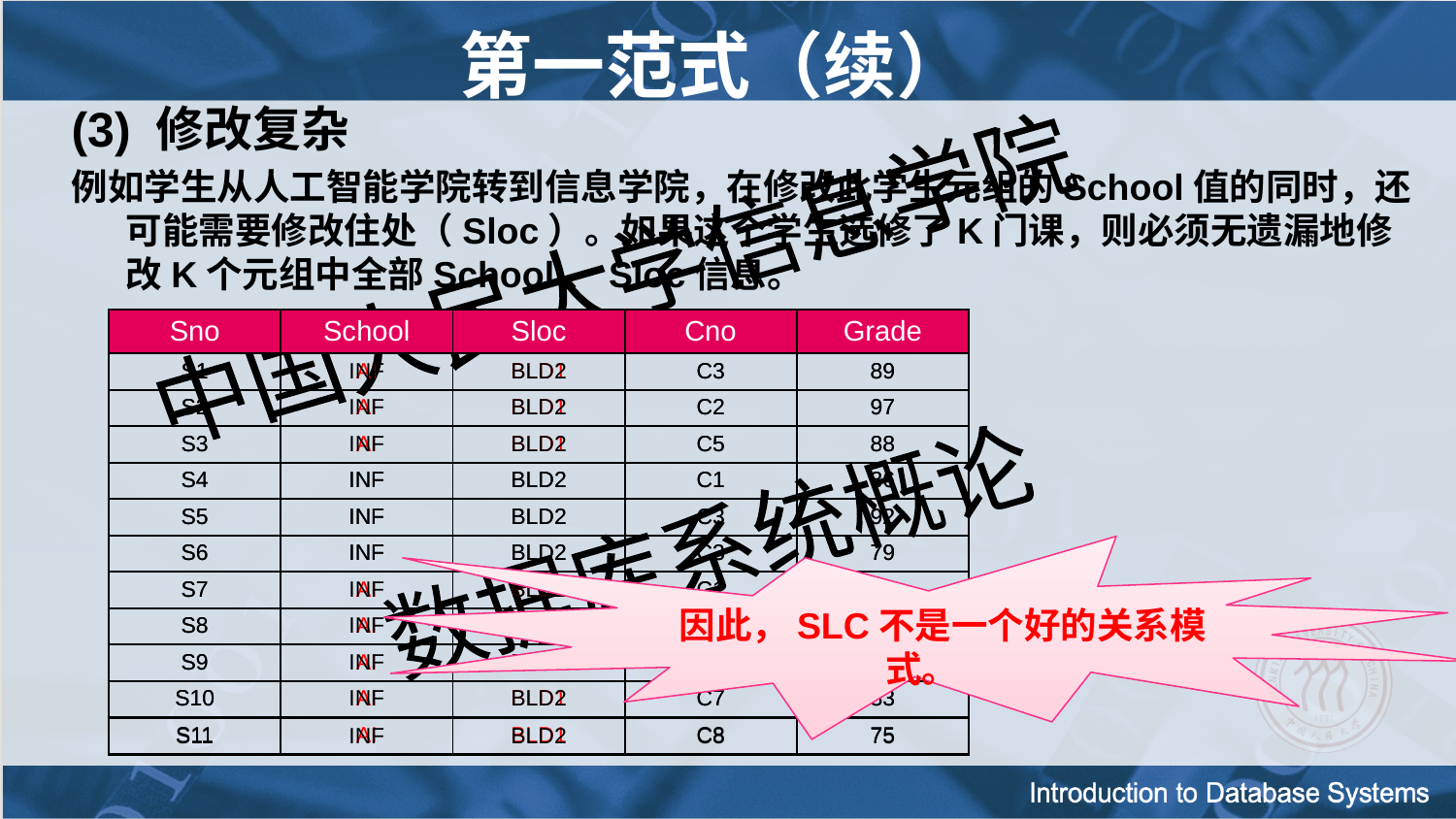

# 第一范式（续）
(3) 修改复杂
例如学生从人工智能学院转到信息学院，在修改此学生元组的School值的同时，还可能需要修改住处（Sloc）。如果这个学生选修了K门课，则必须无遗漏地修改K个元组中全部School、Sloc信息。

| Sno | School | Sloc | Cno | Grade |
| --- | --- | --- | --- | --- |
| S1 | AI | BLD1 | C3 | 89 |
| S2 | AI | BLD1 | C2 | 97 |
| S3 | AI | BLD1 | C5 | 88 |
| S4 | INF | BLD2 | C1 | 86 |
| S5 | INF | BLD2 | C3 | 92 |
| S6 | INF | BLD2 | C3 | 79 |
| S7 | AI | BLD1 | C1 | 72 |
| S8 | AI | BLD1 | C4 | 65 |
| S9 | AI | BLD1 | C6 | 99 |
| S10 | AI | BLD1 | C7 | 83 |
| S11 | AI | BLD1 | C8 | 75 |
| Sno | School | Sloc | Cno | Grade |
| --- | --- | --- | --- | --- |
| S1 | INF | BLD2 | C3 | 89 |
| S2 | INF | BLD2 | C2 | 97 |
| S3 | INF | BLD2 | C5 | 88 |
| S4 | INF | BLD2 | C1 | 86 |
| S5 | INF | BLD2 | C3 | 92 |
| S6 | INF | BLD2 | C3 | 79 |
| S7 | INF | BLD2 | C1 | 72 |
| S8 | INF | BLD2 | C4 | 65 |
| S9 | INF | BLD2 | C6 | 99 |
| S10 | INF | BLD2 | C7 | 83 |
| S11 | INF | BLD2 | C8 | 75 |
    因此，SLC不是一个好的关系模式。